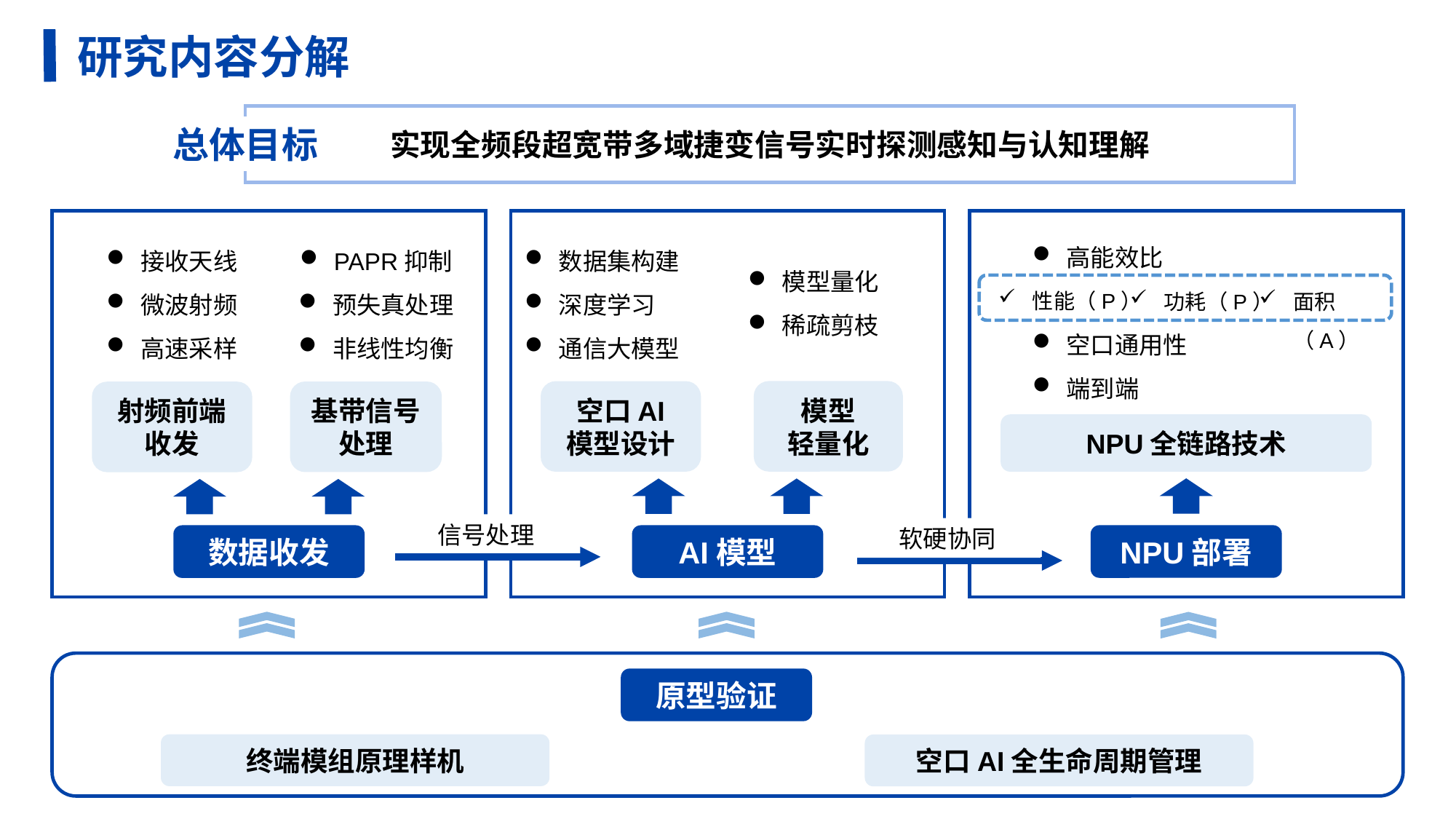

研究内容分解
实现全频段超宽带多域捷变信号实时探测感知与认知理解
总体目标

接收天线
微波射频
高速采样
PAPR抑制
预失真处理
非线性均衡
基带信号处理
射频前端收发

数据收发

模型量化
稀疏剪枝
数据集构建
深度学习
通信大模型
模型
轻量化
空口AI
模型设计

AI模型

高能效比

空口通用性
端到端
性能（P）
功耗（P）
面积（A）

NPU全链路技术

NPU部署
信号处理
软硬协同

终端模组原理样机
原型验证
空口AI全生命周期管理